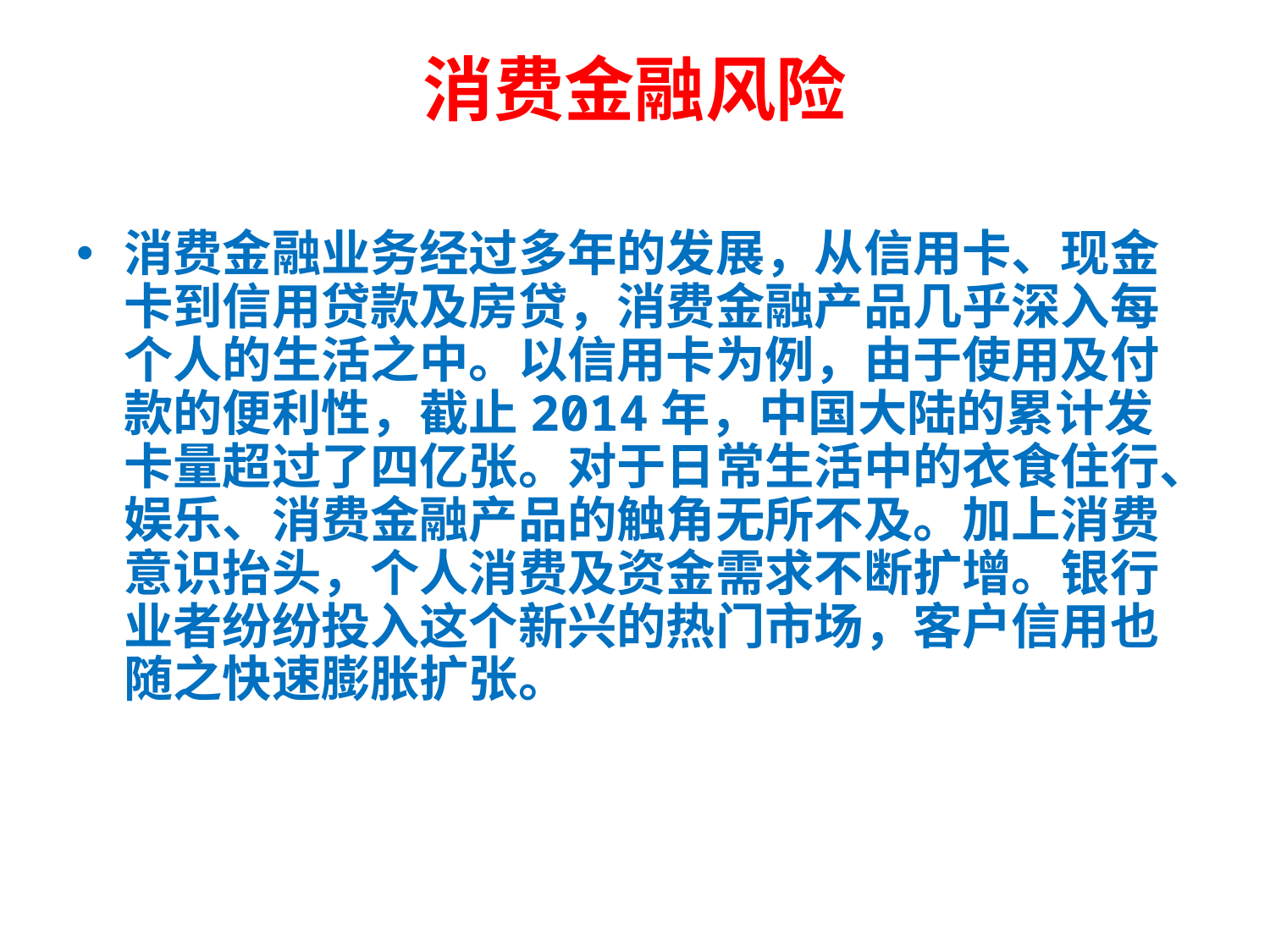

# 消费金融风险
消费金融业务经过多年的发展，从信用卡、现金卡到信用贷款及房贷，消费金融产品几乎深入每个人的生活之中。以信用卡为例，由于使用及付款的便利性，截止2014年，中国大陆的累计发卡量超过了四亿张。对于日常生活中的衣食住行、娱乐、消费金融产品的触角无所不及。加上消费意识抬头，个人消费及资金需求不断扩增。银行业者纷纷投入这个新兴的热门市场，客户信用也随之快速膨胀扩张。